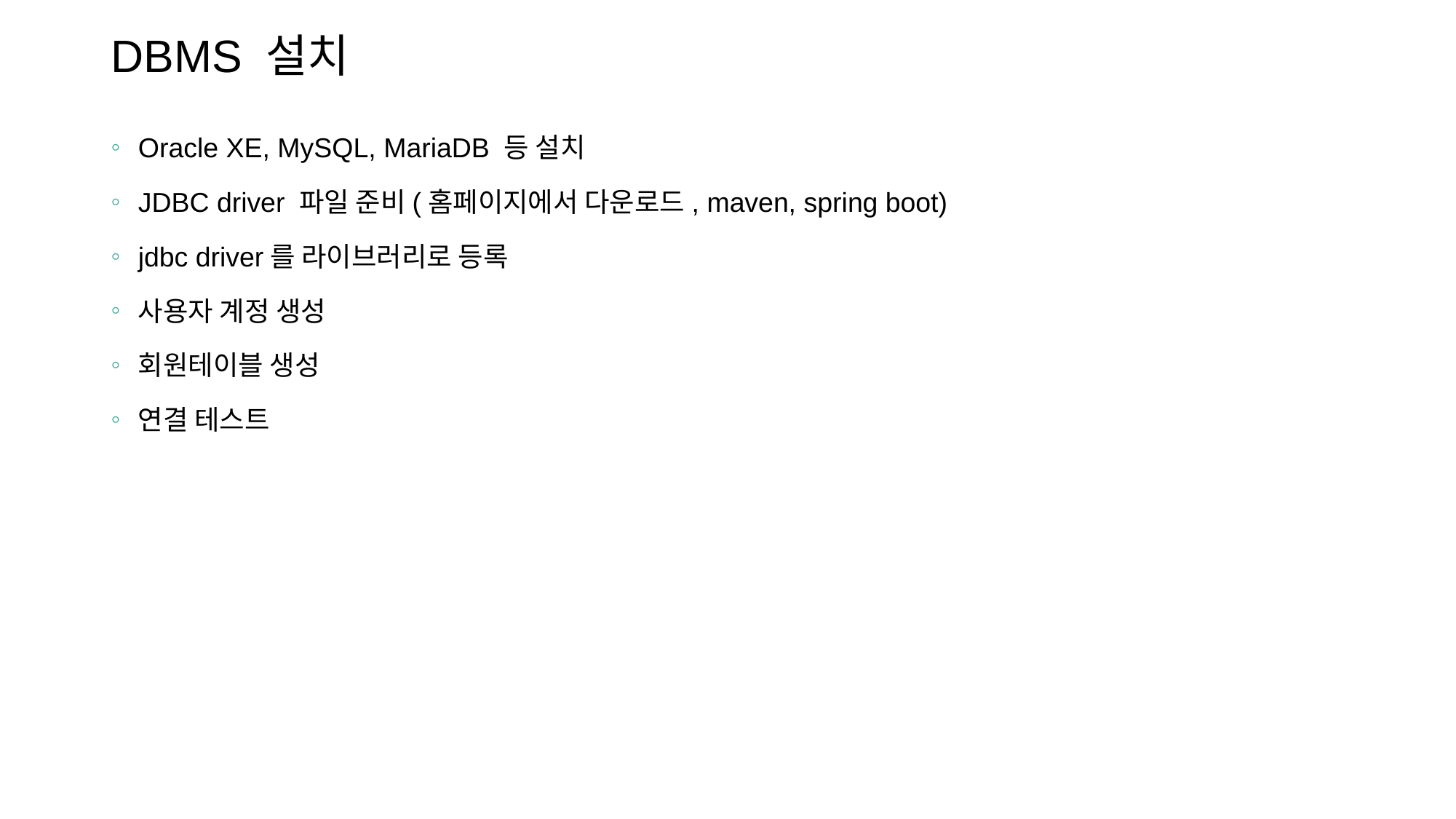

# DBMS 설치
Oracle XE, MySQL, MariaDB 등 설치
JDBC driver 파일 준비(홈페이지에서 다운로드, maven, spring boot)
jdbc driver를 라이브러리로 등록
사용자 계정 생성
회원테이블 생성
연결 테스트